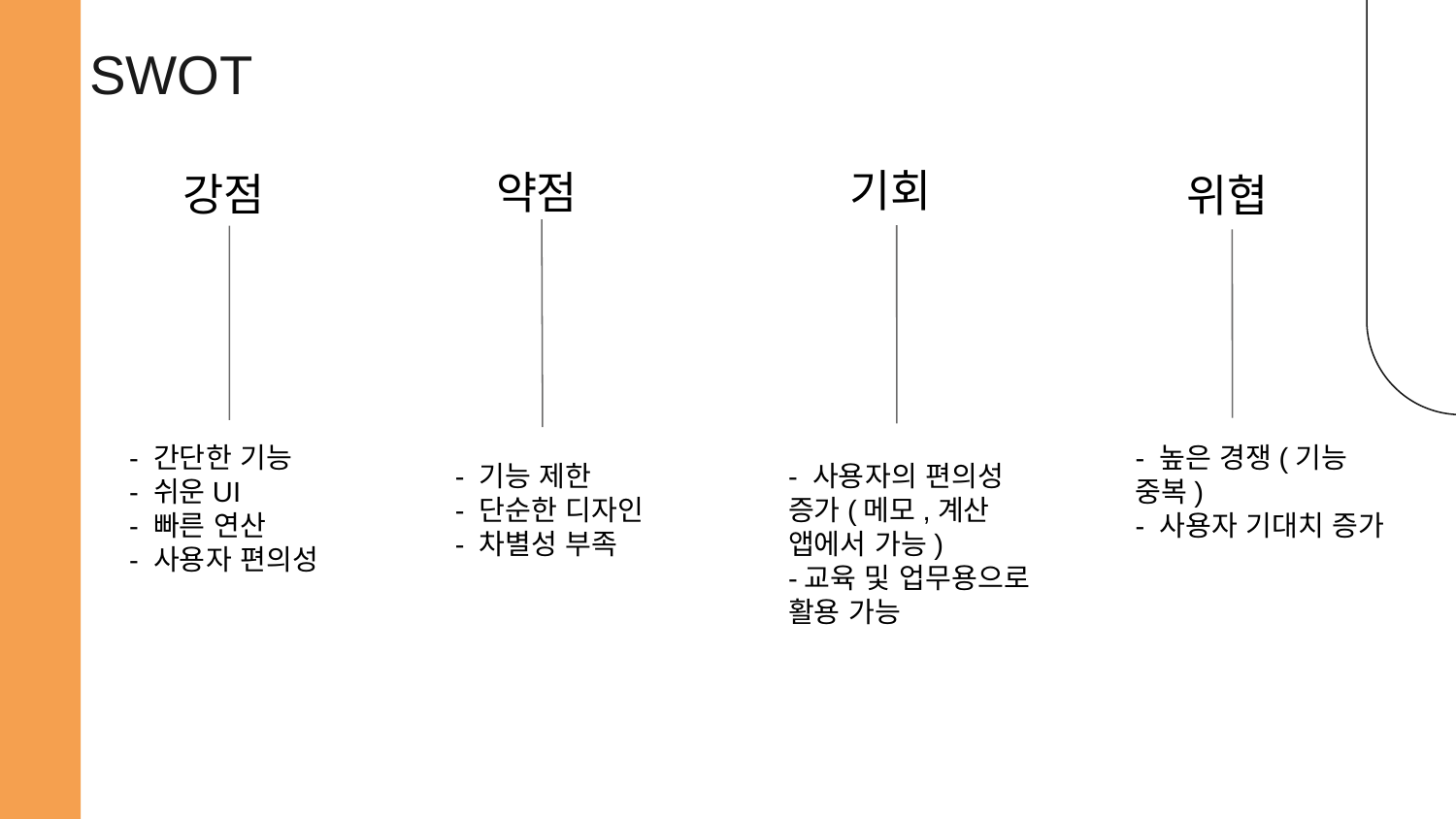

# SWOT
기회
약점
강점
위협
- 높은 경쟁(기능 중복)
- 사용자 기대치 증가
- 간단한 기능
- 쉬운UI
- 빠른 연산
- 사용자 편의성
- 기능 제한
- 단순한 디자인
- 차별성 부족
- 사용자의 편의성 증가(메모,계산 앱에서 가능)
-교육 및 업무용으로 활용 가능